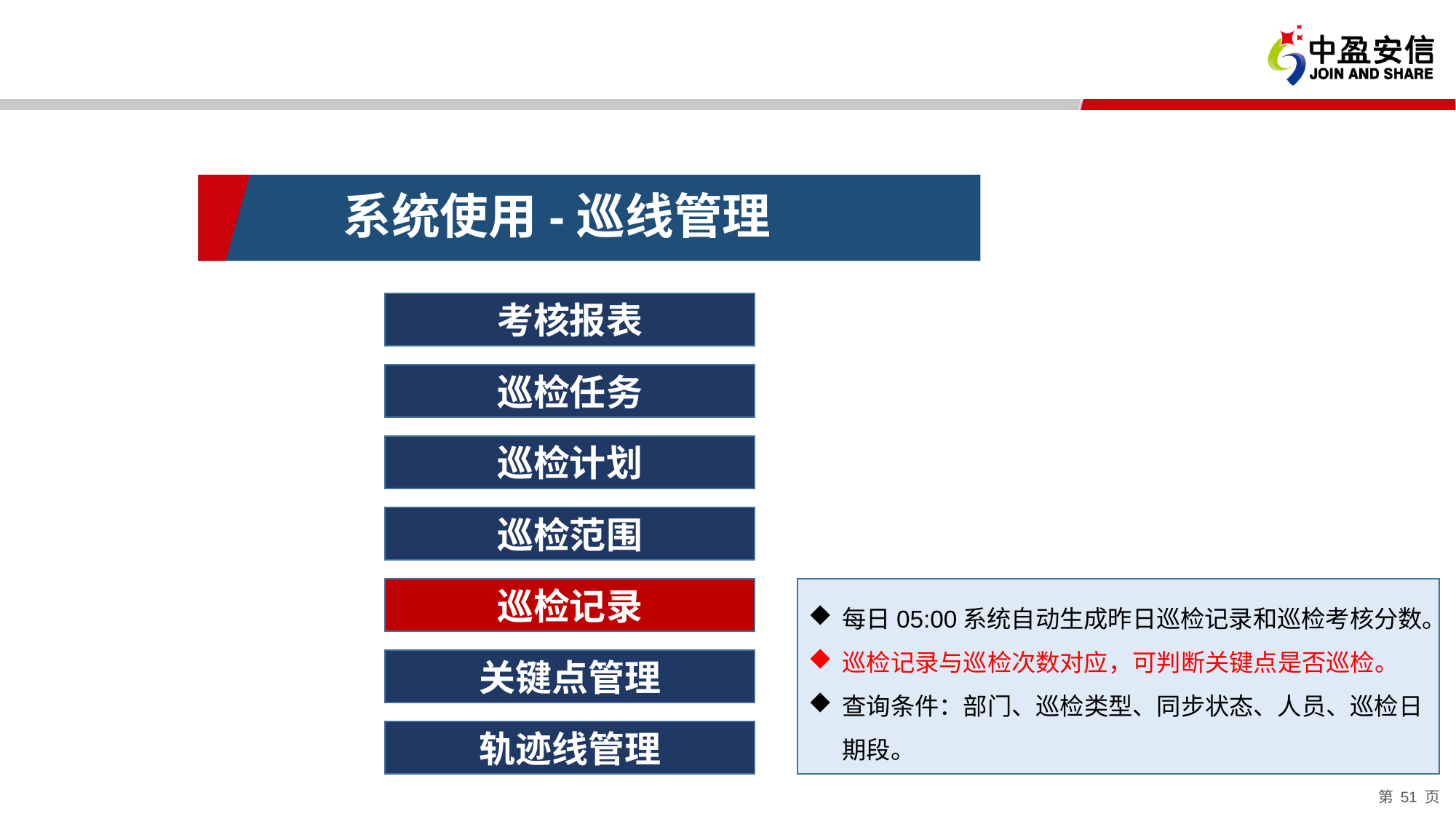

系统使用-巡线管理
考核报表
巡检任务
巡检计划
巡检范围
巡检记录
每日05:00系统自动生成昨日巡检记录和巡检考核分数。
巡检记录与巡检次数对应，可判断关键点是否巡检。
查询条件：部门、巡检类型、同步状态、人员、巡检日期段。
关键点管理
轨迹线管理